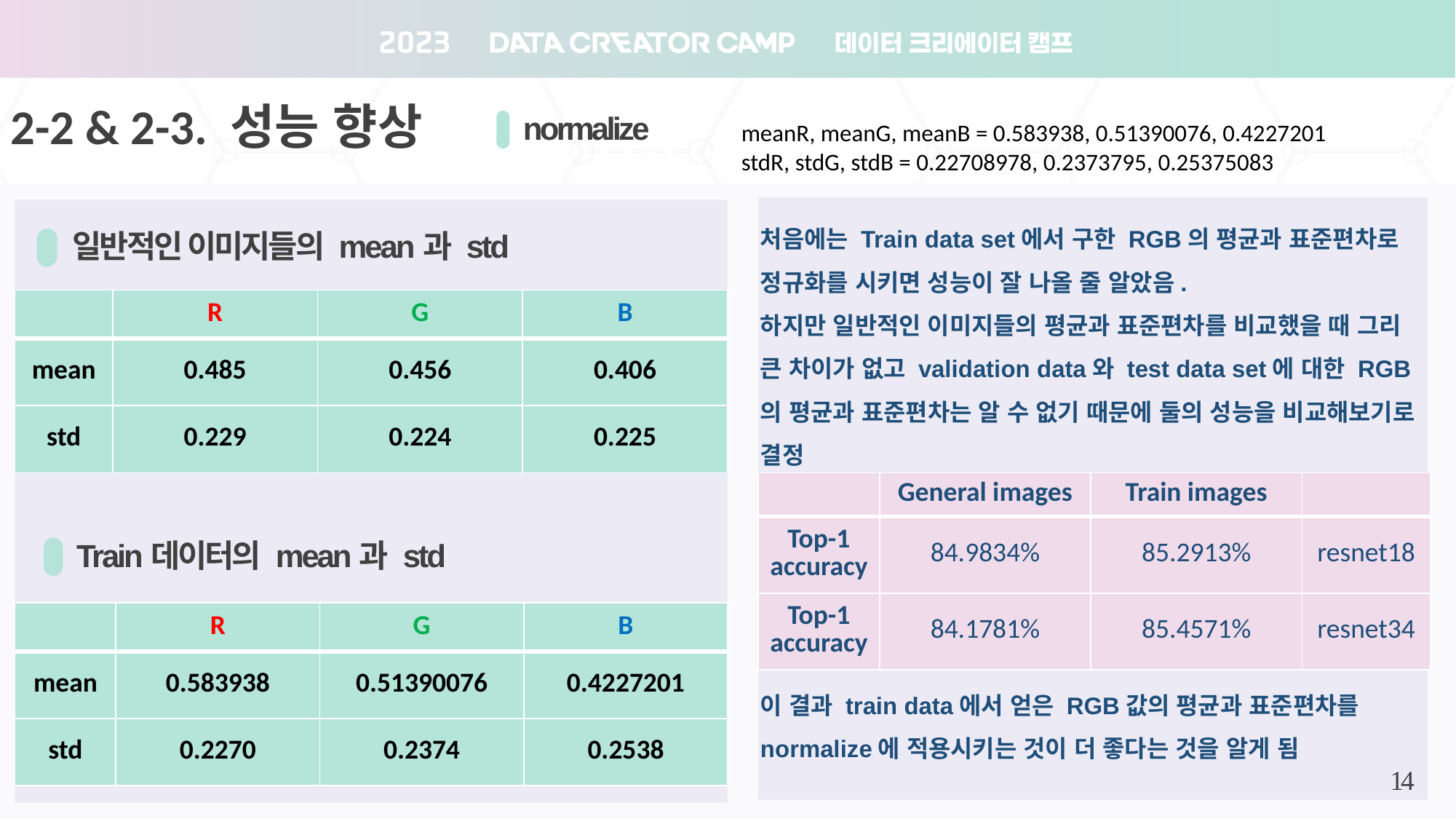

2-2 & 2-3. 성능 향상
normalize

meanR, meanG, meanB = 0.583938, 0.51390076, 0.4227201
stdR, stdG, stdB = 0.22708978, 0.2373795, 0.25375083

처음에는 Train data set에서 구한 RGB의 평균과 표준편차로 정규화를 시키면 성능이 잘 나올 줄 알았음.
하지만 일반적인 이미지들의 평균과 표준편차를 비교했을 때 그리 큰 차이가 없고 validation data와 test data set에 대한 RGB의 평균과 표준편차는 알 수 없기 때문에 둘의 성능을 비교해보기로 결정
일반적인 이미지들의 mean과 std

|  | R | G | B |
| --- | --- | --- | --- |
| mean | 0.485 | 0.456 | 0.406 |
| std | 0.229 | 0.224 | 0.225 |
|  | General images | Train images |  |
| --- | --- | --- | --- |
| Top-1 accuracy | 84.9834% | 85.2913% | resnet18 |
| Top-1 accuracy | 84.1781% | 85.4571% | resnet34 |
Train데이터의 mean과 std

|  | R | G | B |
| --- | --- | --- | --- |
| mean | 0.583938 | 0.51390076 | 0.4227201 |
| std | 0.2270 | 0.2374 | 0.2538 |
이 결과 train data에서 얻은 RGB값의 평균과 표준편차를 normalize에 적용시키는 것이 더 좋다는 것을 알게 됨
14